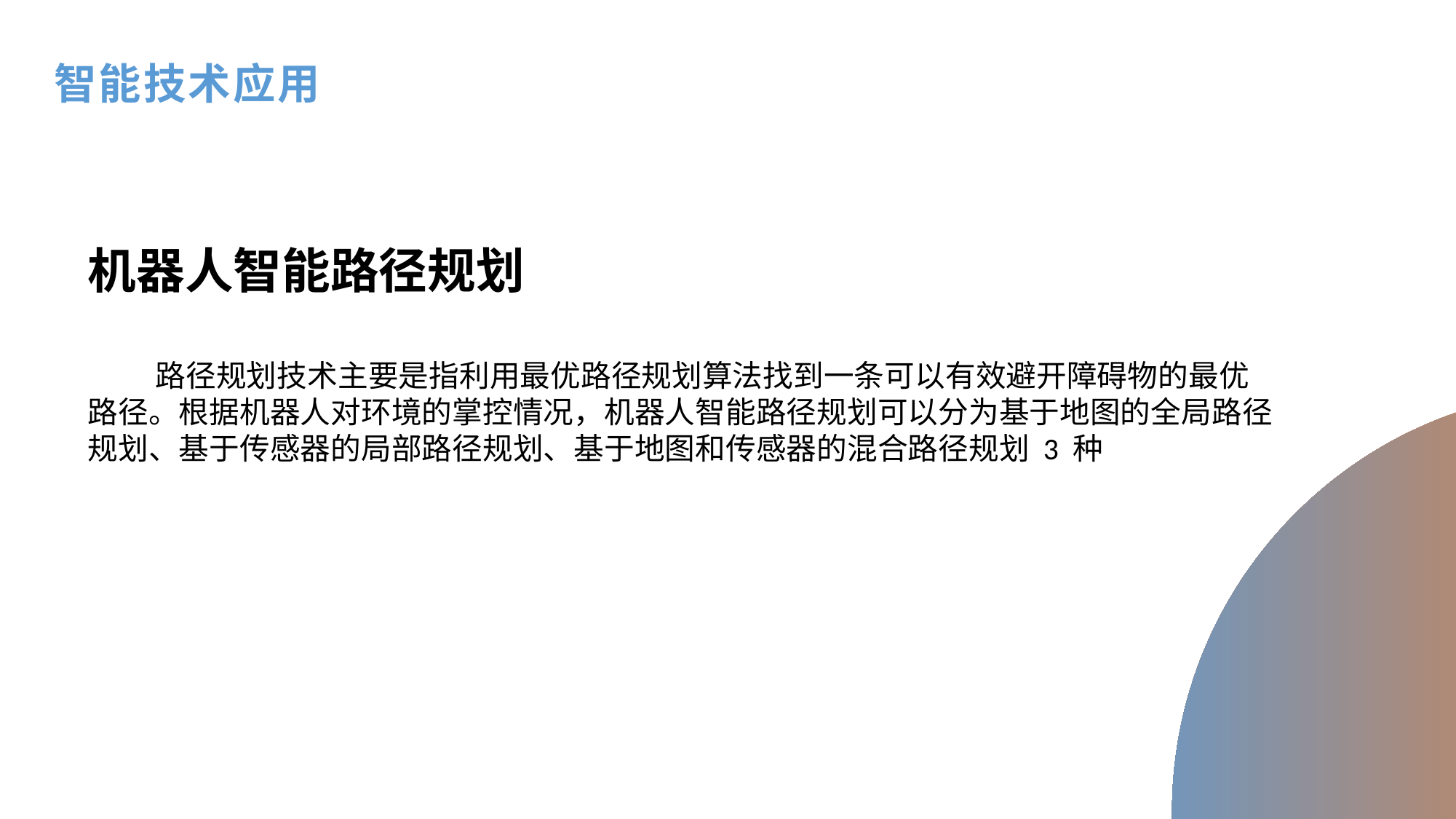

智能技术应用
机器人智能路径规划

         路径规划技术主要是指利用最优路径规划算法找到一条可以有效避开障碍物的最优
路径。根据机器人对环境的掌控情况，机器人智能路径规划可以分为基于地图的全局路径
规划、基于传感器的局部路径规划、基于地图和传感器的混合路径规划 3 种